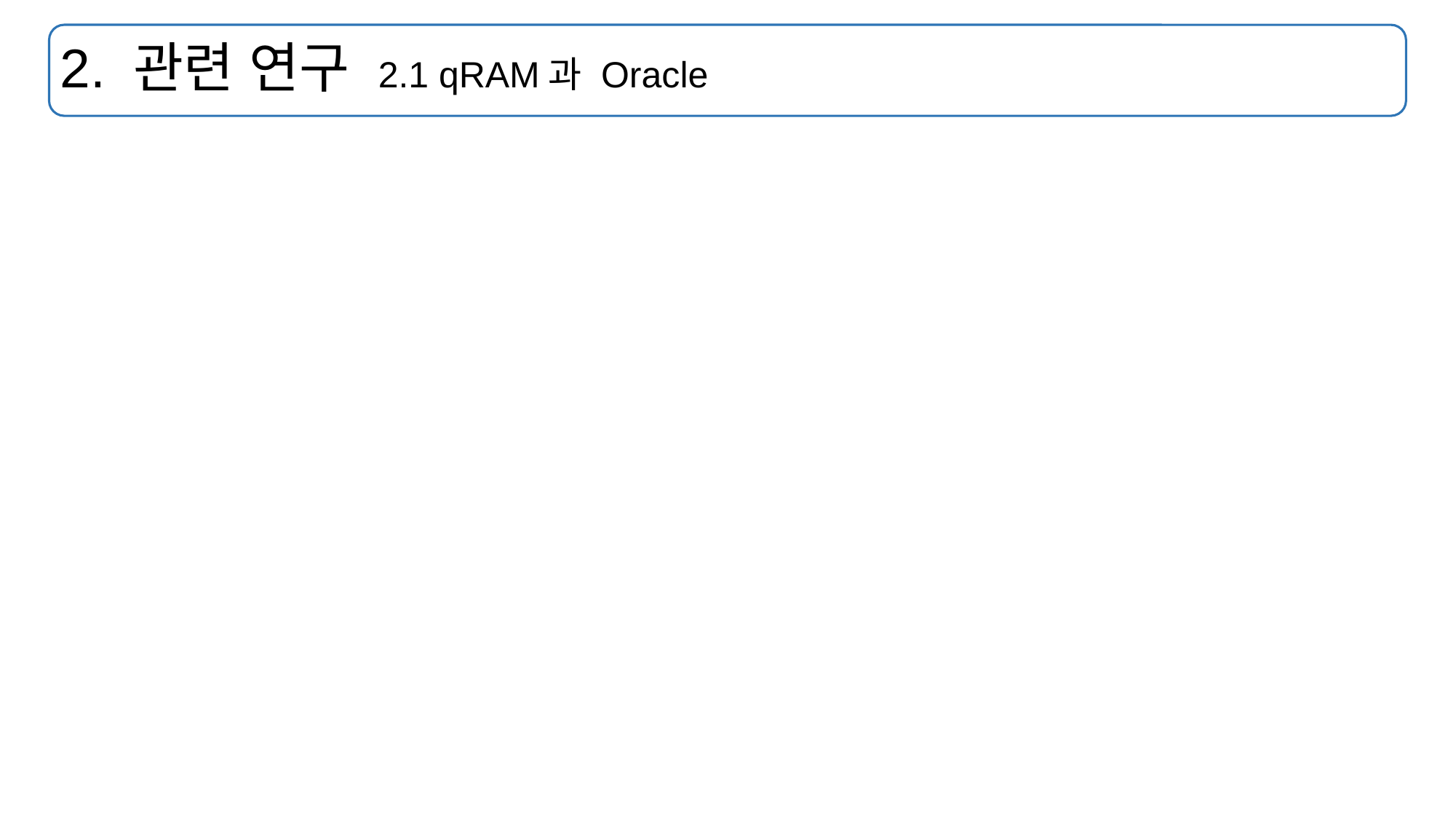

# 2. 관련 연구 2.1 qRAM과 Oracle